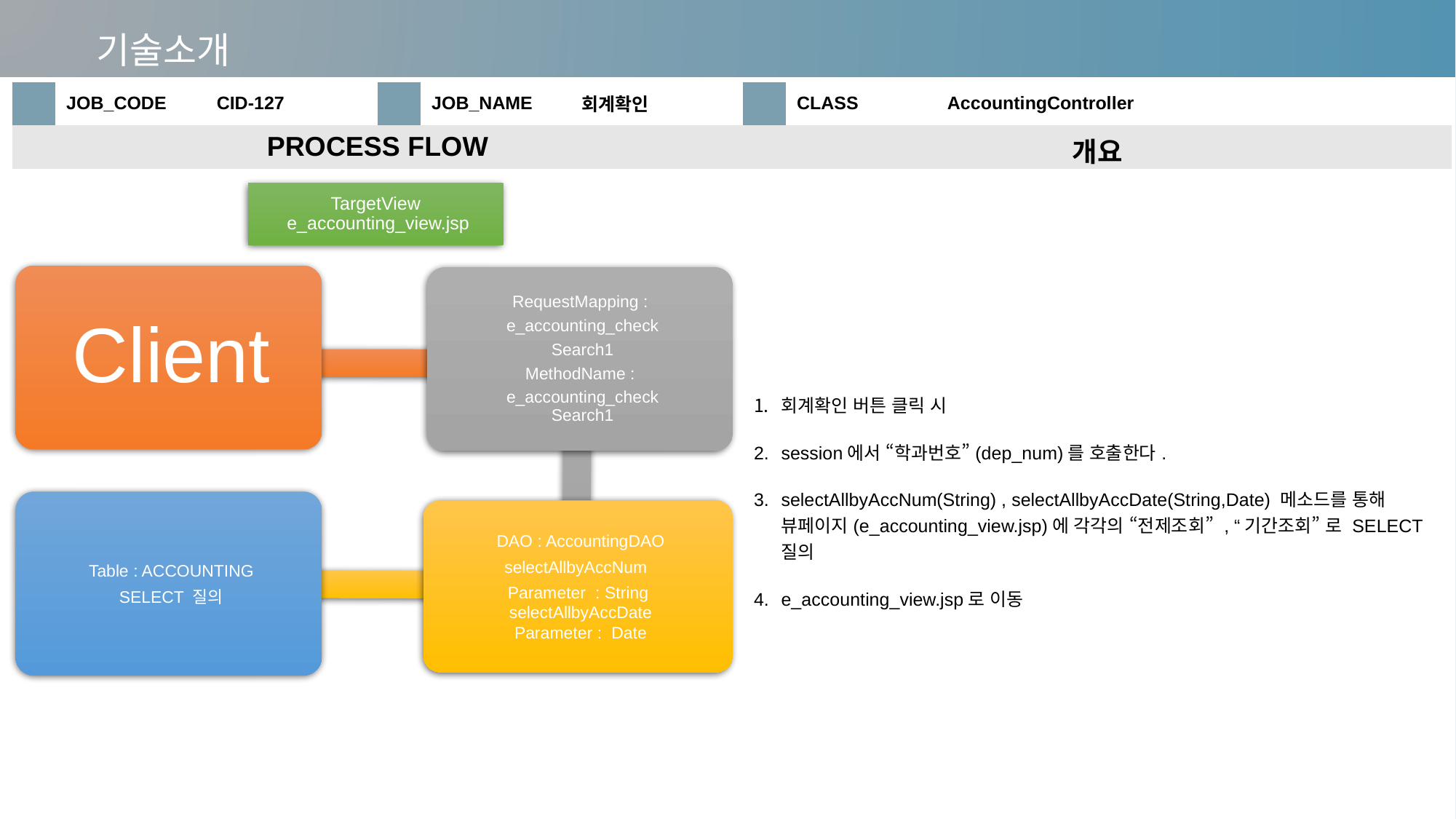

기술소개

|  | JOB\_CODE | CID-127 |  | JOB\_NAME | 회계확인 |  | CLASS | AccountingController |
| --- | --- | --- | --- | --- | --- | --- | --- | --- |
| PROCESS FLOW |  |  |  |  |  | 개요 |  |  |
|  |  |  |  |  |  | 회계확인 버튼 클릭 시 session에서 “학과번호”(dep\_num)를 호출한다. selectAllbyAccNum(String) , selectAllbyAccDate(String,Date) 메소드를 통해 뷰페이지(e\_accounting\_view.jsp)에 각각의 “전제조회” , “기간조회” 로 SELECT 질의 e\_accounting\_view.jsp로 이동 |  |  |
TargetView
 e_accounting_view.jsp
Client
RequestMapping :
e_accounting_check
Search1
MethodName :
e_accounting_check
Search1
DAO : AccountingDAO
selectAllbyAccNum
Parameter  : String
selectAllbyAccDate
Parameter :  Date
Table : ACCOUNTING
SELECT 질의